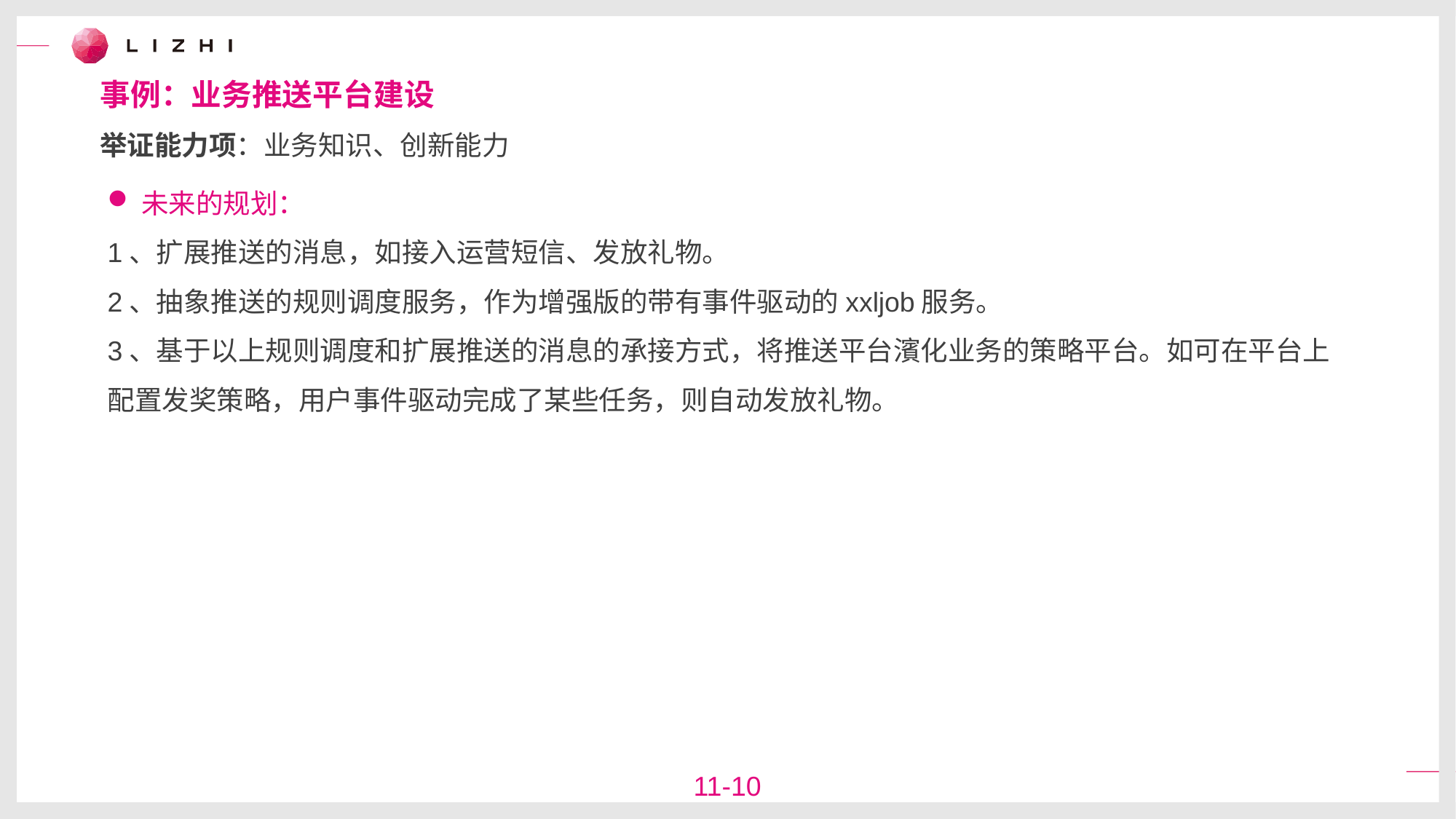

事例：业务推送平台建设
举证能力项：业务知识、创新能力
未来的规划：
1、扩展推送的消息，如接入运营短信、发放礼物。
2、抽象推送的规则调度服务，作为增强版的带有事件驱动的xxljob服务。
3、基于以上规则调度和扩展推送的消息的承接方式，将推送平台濱化业务的策略平台。如可在平台上配置发奖策略，用户事件驱动完成了某些任务，则自动发放礼物。
11-10